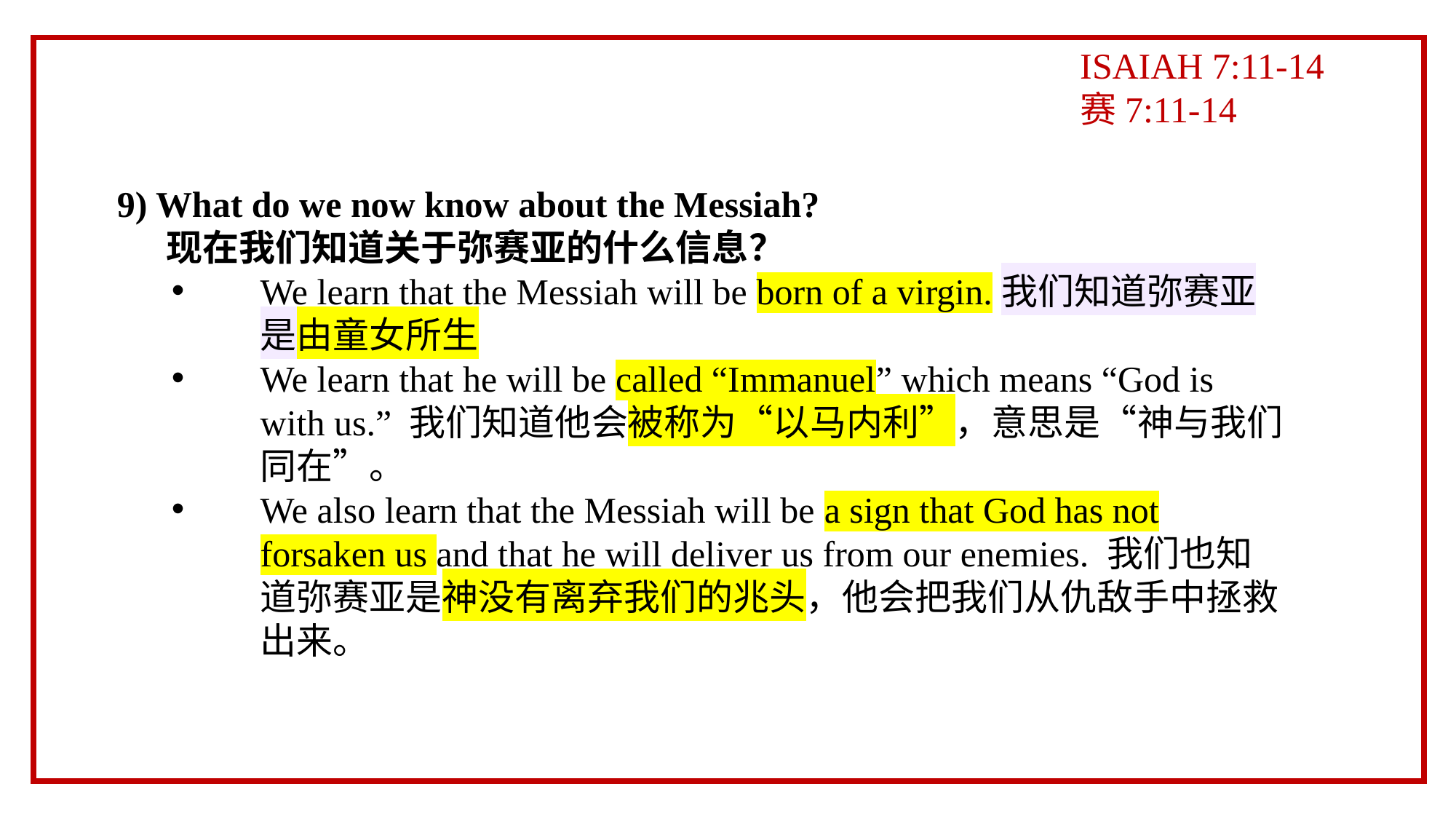

ISAIAH 7:11-14
赛7:11-14
9) What do we now know about the Messiah?
     现在我们知道关于弥赛亚的什么信息？
We learn that the Messiah will be born of a virgin.我们知道弥赛亚是由童女所生
We learn that he will be called “Immanuel” which means “God is with us.” 我们知道他会被称为“以马内利”，意思是“神与我们同在”。
We also learn that the Messiah will be a sign that God has not forsaken us and that he will deliver us from our enemies. 我们也知道弥赛亚是神没有离弃我们的兆头，他会把我们从仇敌手中拯救出来。